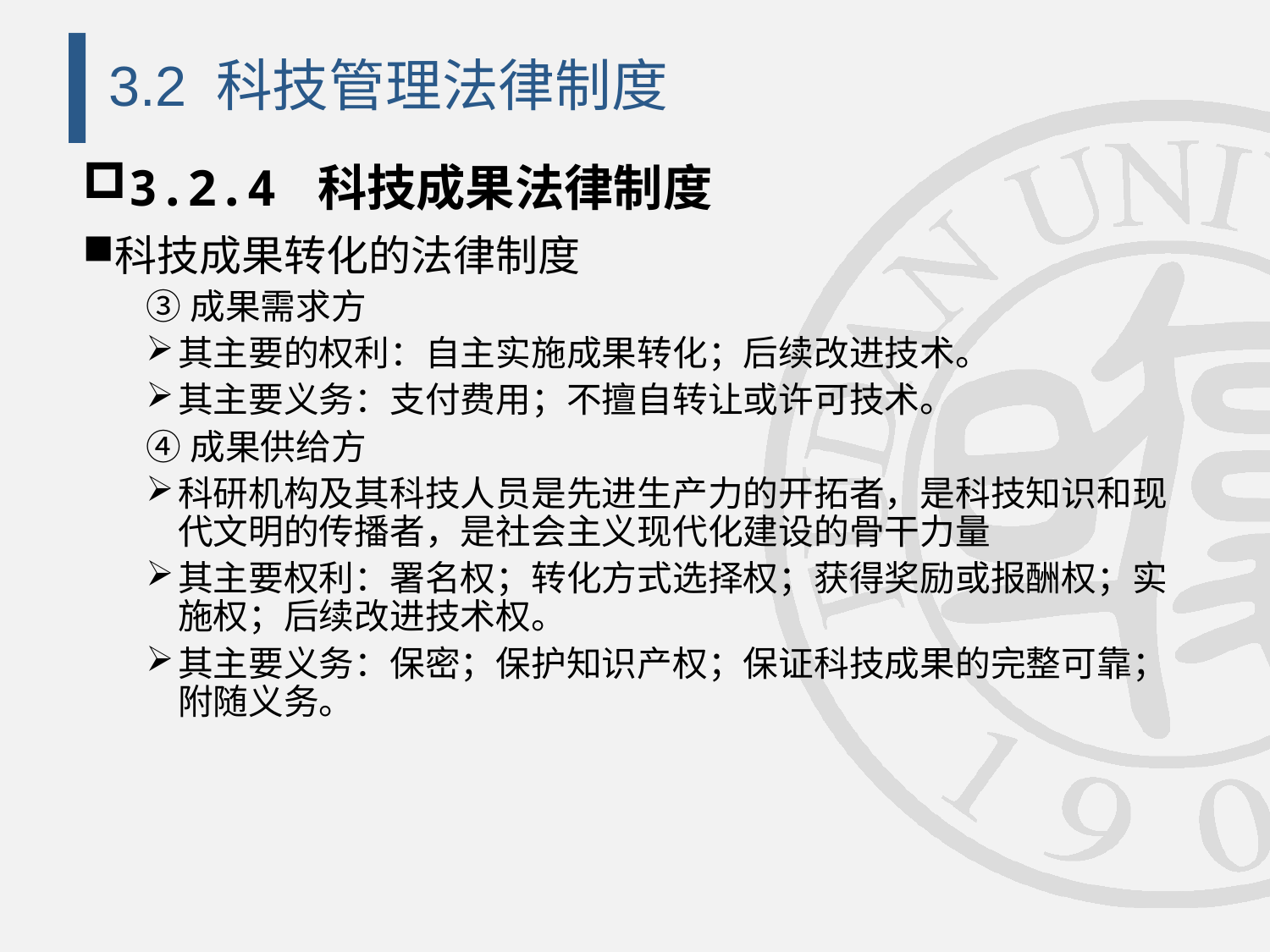

# 3.2 科技管理法律制度
3.2.4 科技成果法律制度
科技成果转化的法律制度
③成果需求方
其主要的权利：自主实施成果转化；后续改进技术。
其主要义务：支付费用；不擅自转让或许可技术。
④成果供给方
科研机构及其科技人员是先进生产力的开拓者，是科技知识和现代文明的传播者，是社会主义现代化建设的骨干力量
其主要权利：署名权；转化方式选择权；获得奖励或报酬权；实施权；后续改进技术权。
其主要义务：保密；保护知识产权；保证科技成果的完整可靠；附随义务。